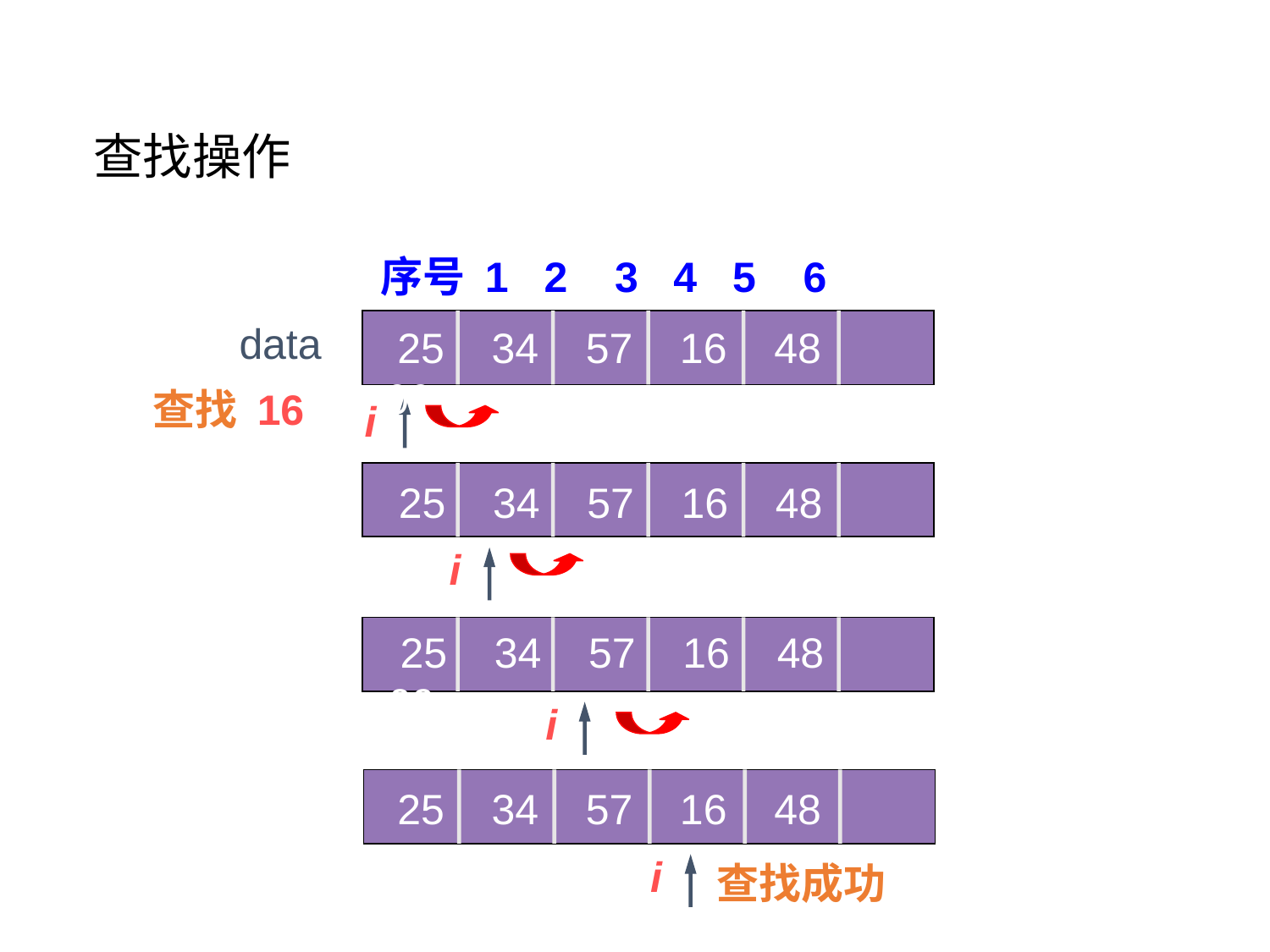

查找操作
序号 1   2    3   4   5    6
data

 25    34    57    16    48     09
查找 16
i

 25    34    57    16    48     09
i

 25    34    57    16    48     09
i

 25    34    57    16    48     09
i
查找成功